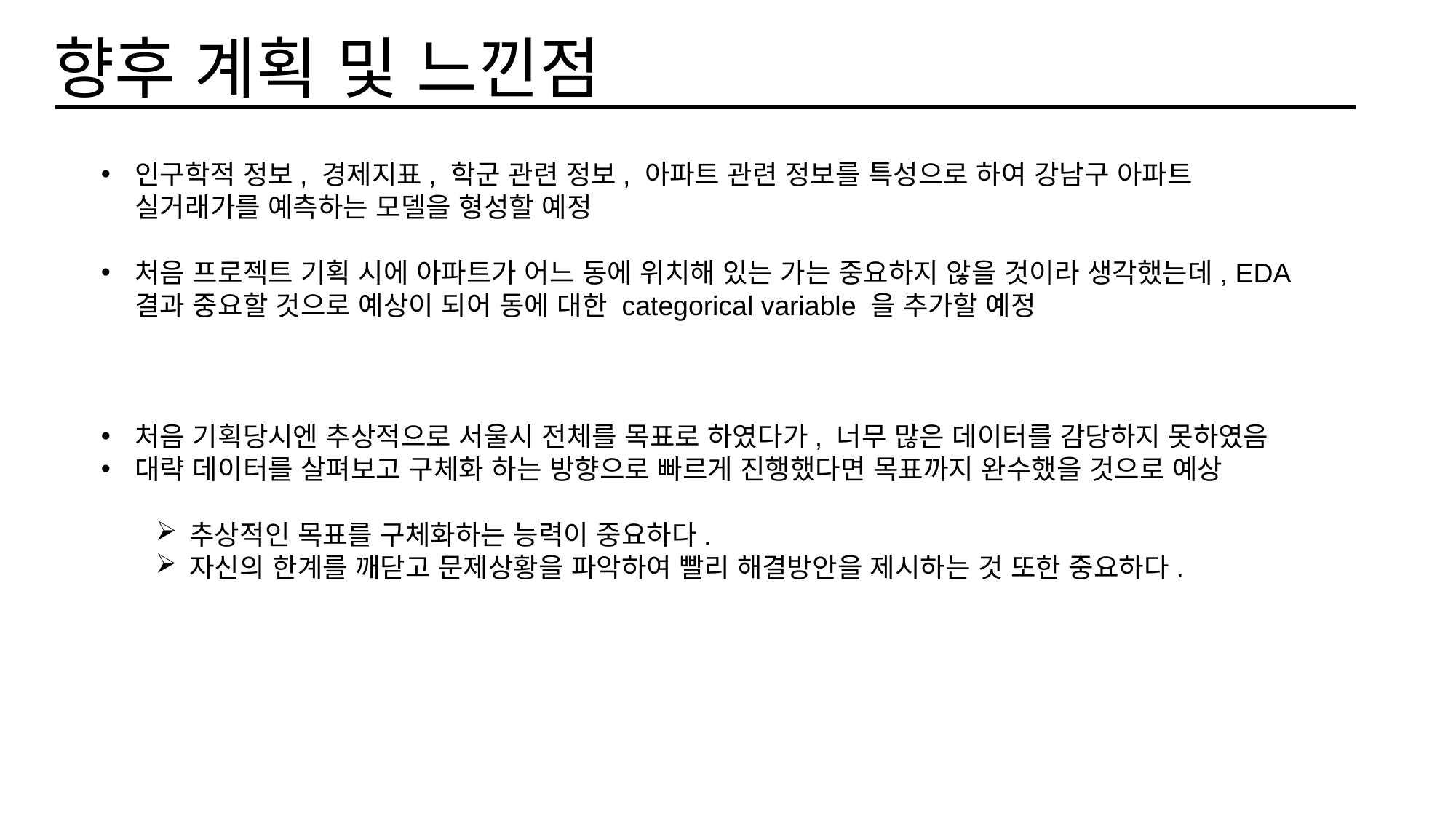

향후 계획 및 느낀점
인구학적 정보, 경제지표, 학군 관련 정보, 아파트 관련 정보를 특성으로 하여 강남구 아파트 실거래가를 예측하는 모델을 형성할 예정

처음 프로젝트 기획 시에 아파트가 어느 동에 위치해 있는 가는 중요하지 않을 것이라 생각했는데, EDA 결과 중요할 것으로 예상이 되어 동에 대한 categorical variable 을 추가할 예정

처음 기획당시엔 추상적으로 서울시 전체를 목표로 하였다가, 너무 많은 데이터를 감당하지 못하였음
대략 데이터를 살펴보고 구체화 하는 방향으로 빠르게 진행했다면 목표까지 완수했을 것으로 예상

추상적인 목표를 구체화하는 능력이 중요하다.
자신의 한계를 깨닫고 문제상황을 파악하여 빨리 해결방안을 제시하는 것 또한 중요하다.